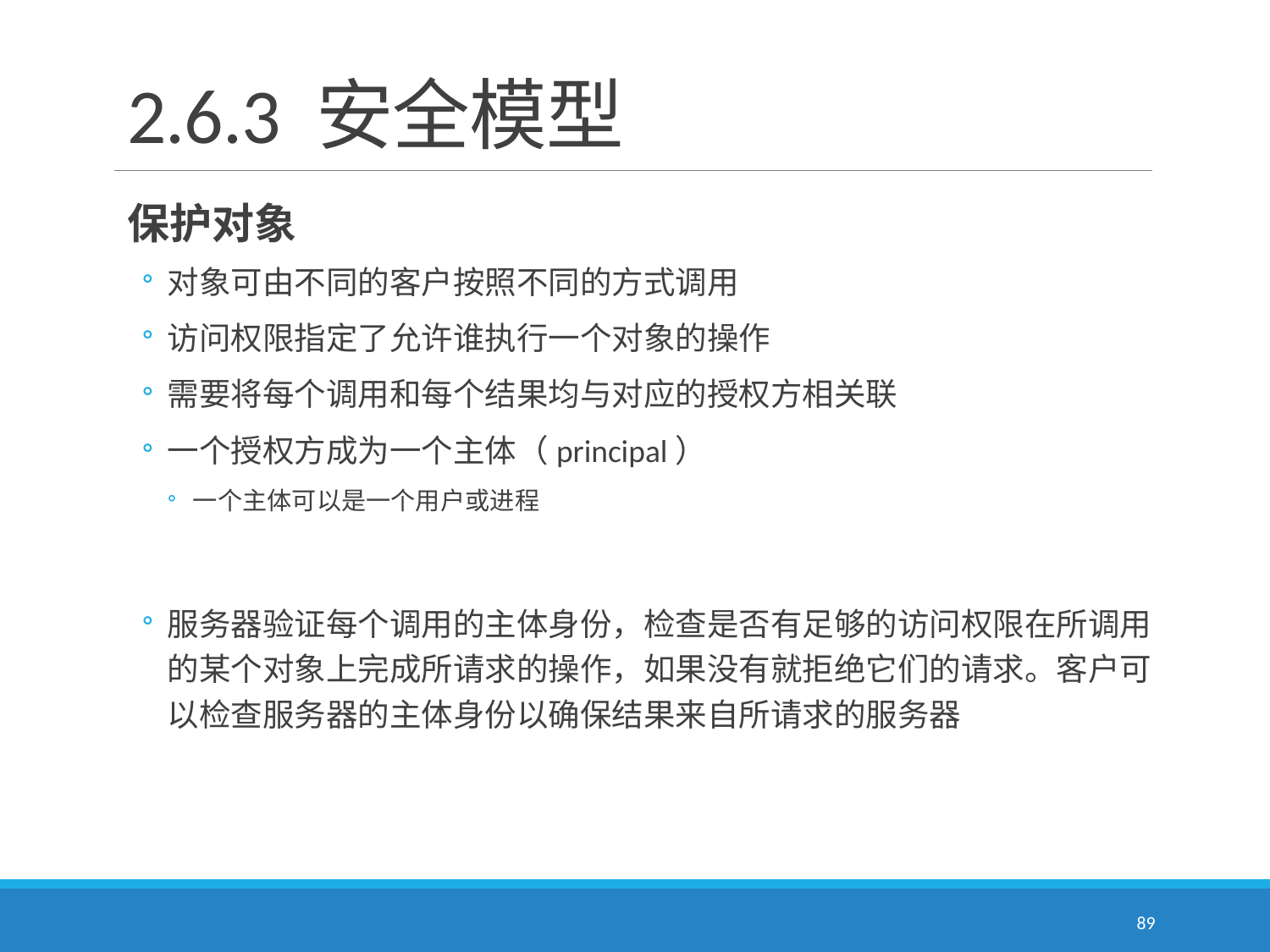

# 2.6.3 安全模型
保护对象
对象可由不同的客户按照不同的方式调用
访问权限指定了允许谁执行一个对象的操作
需要将每个调用和每个结果均与对应的授权方相关联
一个授权方成为一个主体（principal）
一个主体可以是一个用户或进程

服务器验证每个调用的主体身份，检查是否有足够的访问权限在所调用的某个对象上完成所请求的操作，如果没有就拒绝它们的请求。客户可以检查服务器的主体身份以确保结果来自所请求的服务器

89